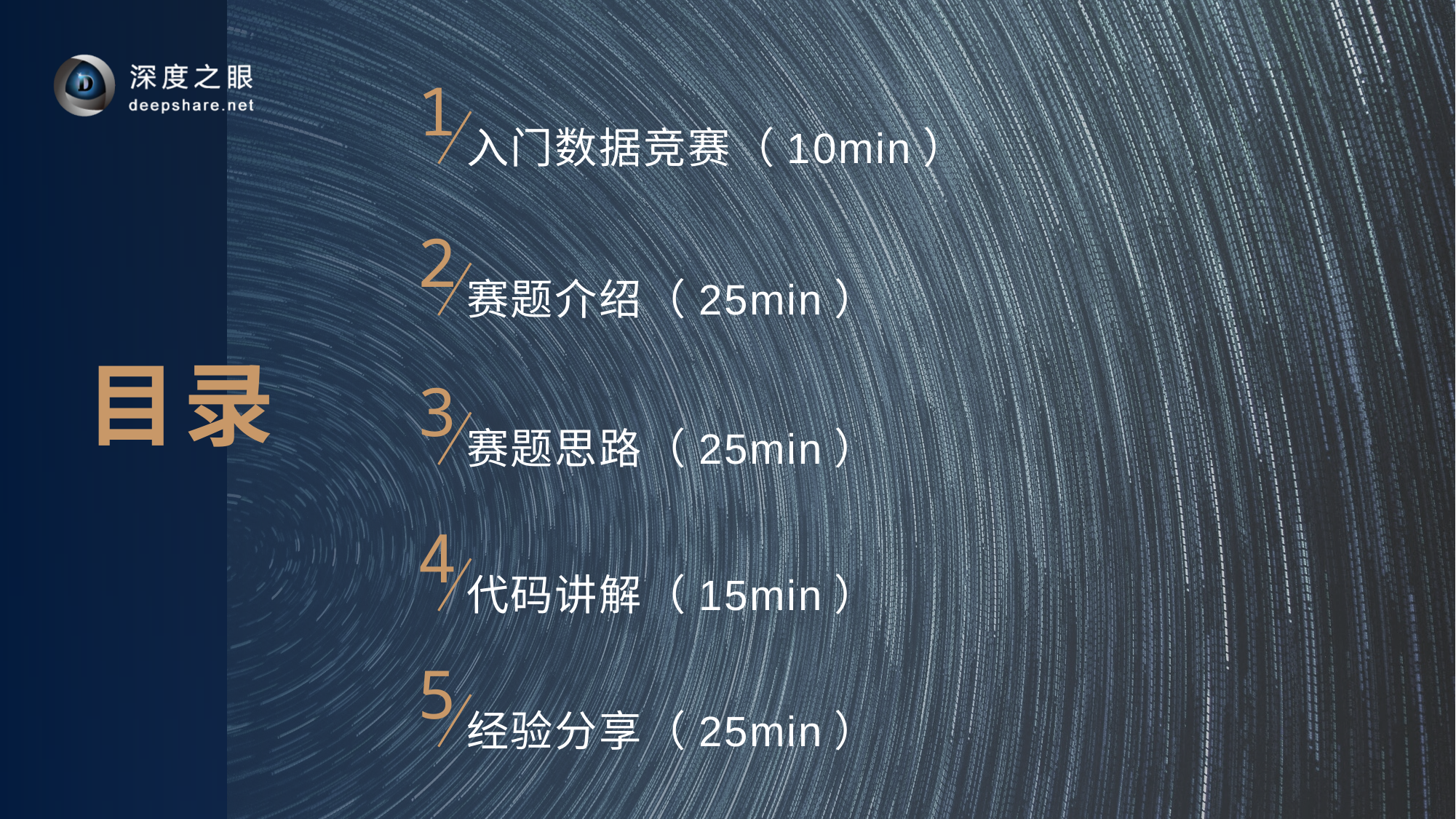

1
入门数据竞赛（10min）
2
赛题介绍（25min）
3
赛题思路（25min）
4
代码讲解（15min）
5
经验分享（25min）